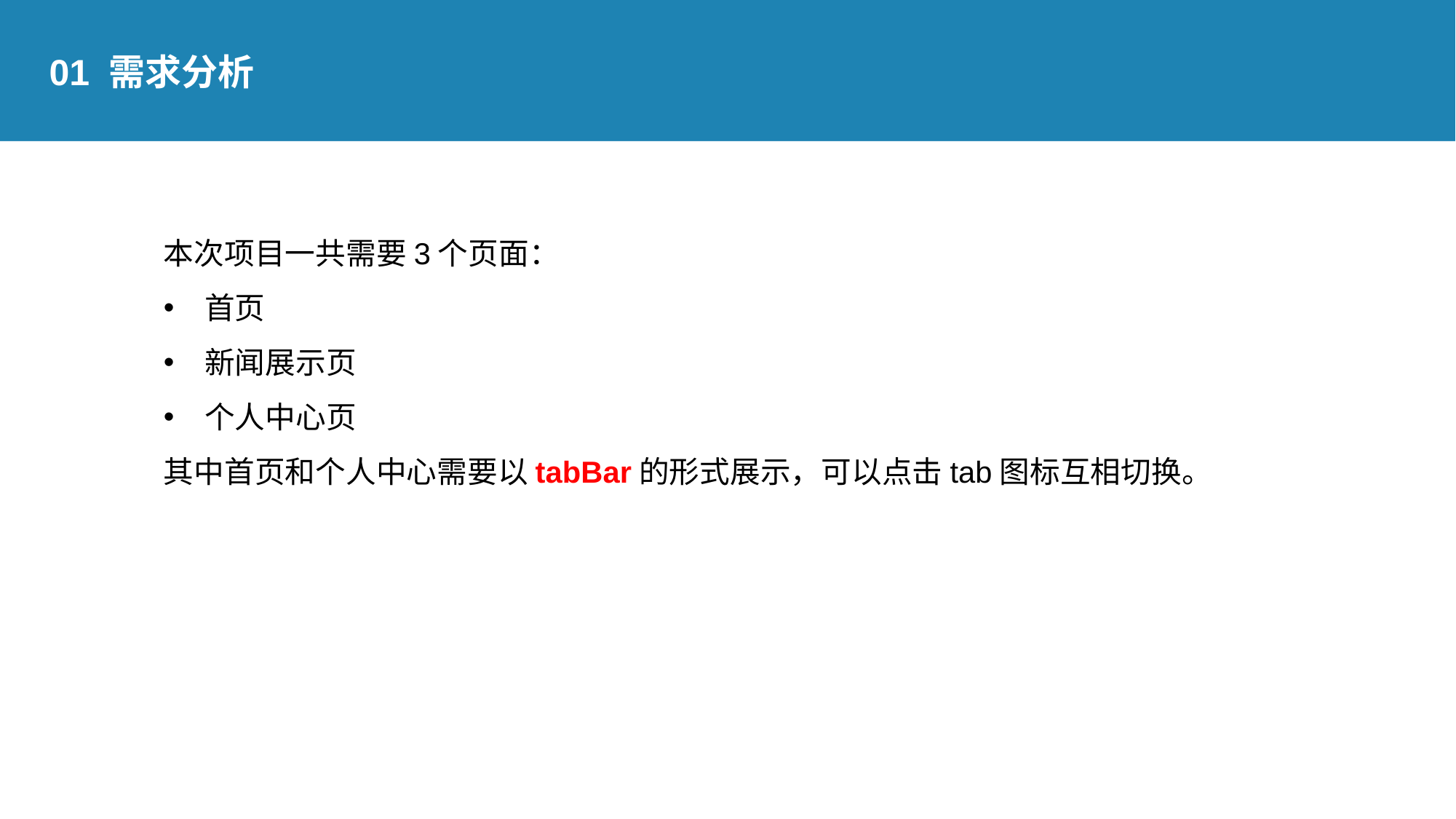

01 需求分析
本次项目一共需要3个页面：
首页
新闻展示页
个人中心页
其中首页和个人中心需要以tabBar的形式展示，可以点击tab图标互相切换。